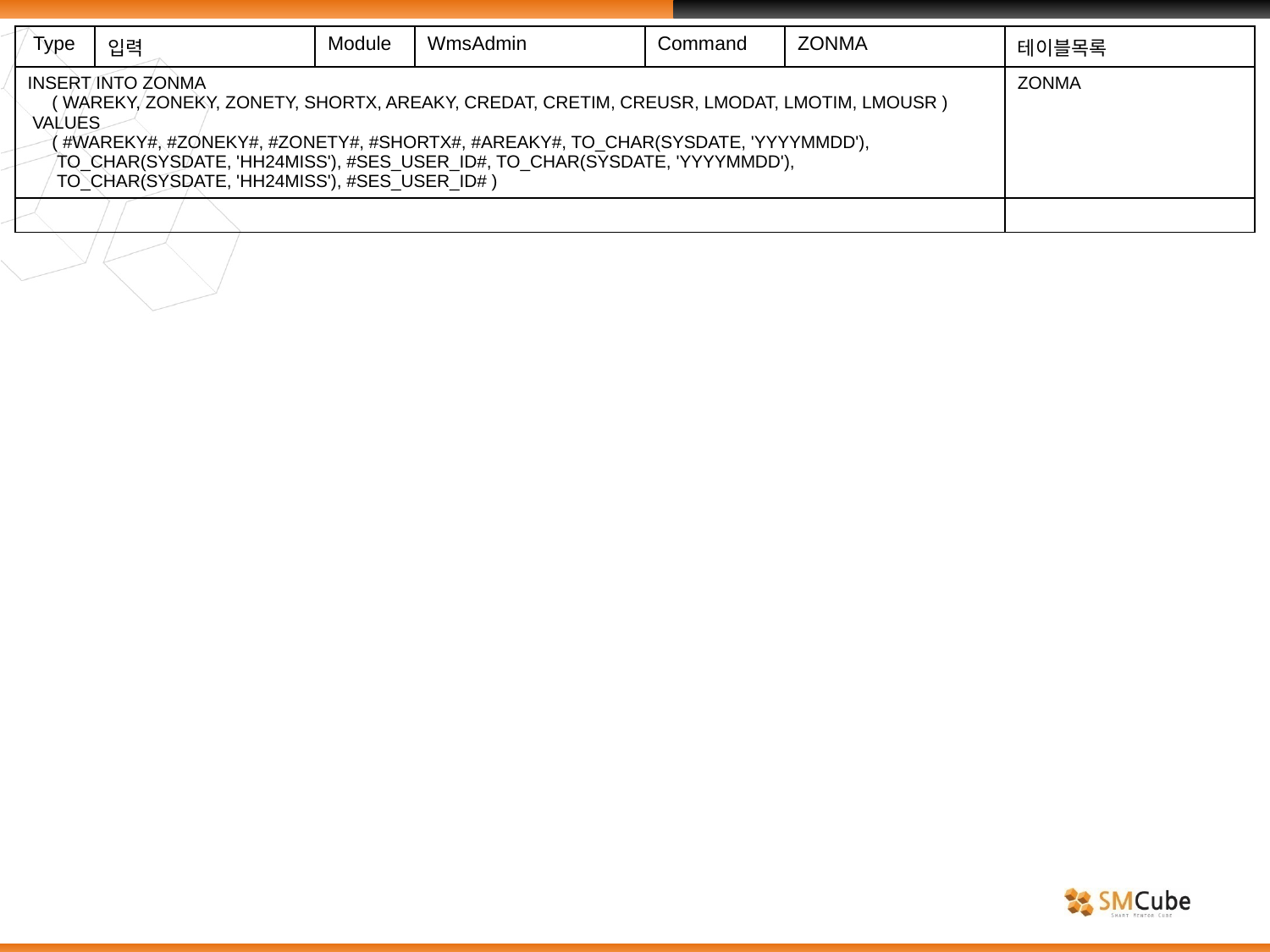

| Type | 입력 | Module | WmsAdmin | Command | ZONMA | 테이블목록 |
| --- | --- | --- | --- | --- | --- | --- |
| INSERT INTO ZONMA ( WAREKY, ZONEKY, ZONETY, SHORTX, AREAKY, CREDAT, CRETIM, CREUSR, LMODAT, LMOTIM, LMOUSR ) VALUES ( #WAREKY#, #ZONEKY#, #ZONETY#, #SHORTX#, #AREAKY#, TO\_CHAR(SYSDATE, 'YYYYMMDD'), TO\_CHAR(SYSDATE, 'HH24MISS'), #SES\_USER\_ID#, TO\_CHAR(SYSDATE, 'YYYYMMDD'), TO\_CHAR(SYSDATE, 'HH24MISS'), #SES\_USER\_ID# ) |  |  |  |  |  | ZONMA |
|  |  |  |  |  |  |  |